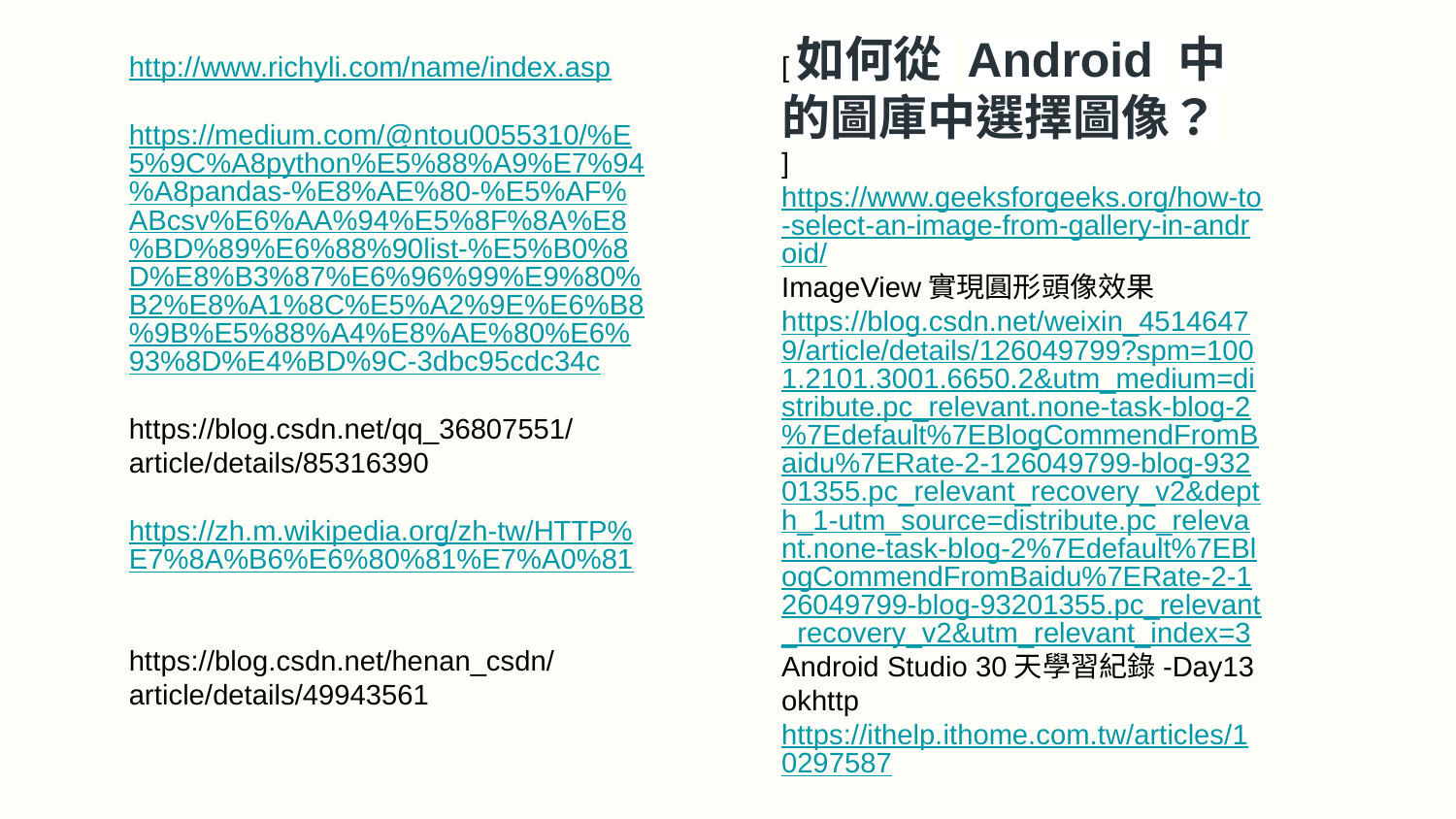

[如何從 Android 中的圖庫中選擇圖像？
]https://www.geeksforgeeks.org/how-to-select-an-image-from-gallery-in-android/
ImageView實現圓形頭像效果
https://blog.csdn.net/weixin_45146479/article/details/126049799?spm=1001.2101.3001.6650.2&utm_medium=distribute.pc_relevant.none-task-blog-2%7Edefault%7EBlogCommendFromBaidu%7ERate-2-126049799-blog-93201355.pc_relevant_recovery_v2&depth_1-utm_source=distribute.pc_relevant.none-task-blog-2%7Edefault%7EBlogCommendFromBaidu%7ERate-2-126049799-blog-93201355.pc_relevant_recovery_v2&utm_relevant_index=3
Android Studio 30天學習紀錄-Day13 okhttp
https://ithelp.ithome.com.tw/articles/10297587

https://www.base64url.com/
http://www.richyli.com/name/index.asp

https://medium.com/@ntou0055310/%E5%9C%A8python%E5%88%A9%E7%94%A8pandas-%E8%AE%80-%E5%AF%ABcsv%E6%AA%94%E5%8F%8A%E8%BD%89%E6%88%90list-%E5%B0%8D%E8%B3%87%E6%96%99%E9%80%B2%E8%A1%8C%E5%A2%9E%E6%B8%9B%E5%88%A4%E8%AE%80%E6%93%8D%E4%BD%9C-3dbc95cdc34c

https://blog.csdn.net/qq_36807551/article/details/85316390

https://zh.m.wikipedia.org/zh-tw/HTTP%E7%8A%B6%E6%80%81%E7%A0%81

https://blog.csdn.net/henan_csdn/article/details/49943561